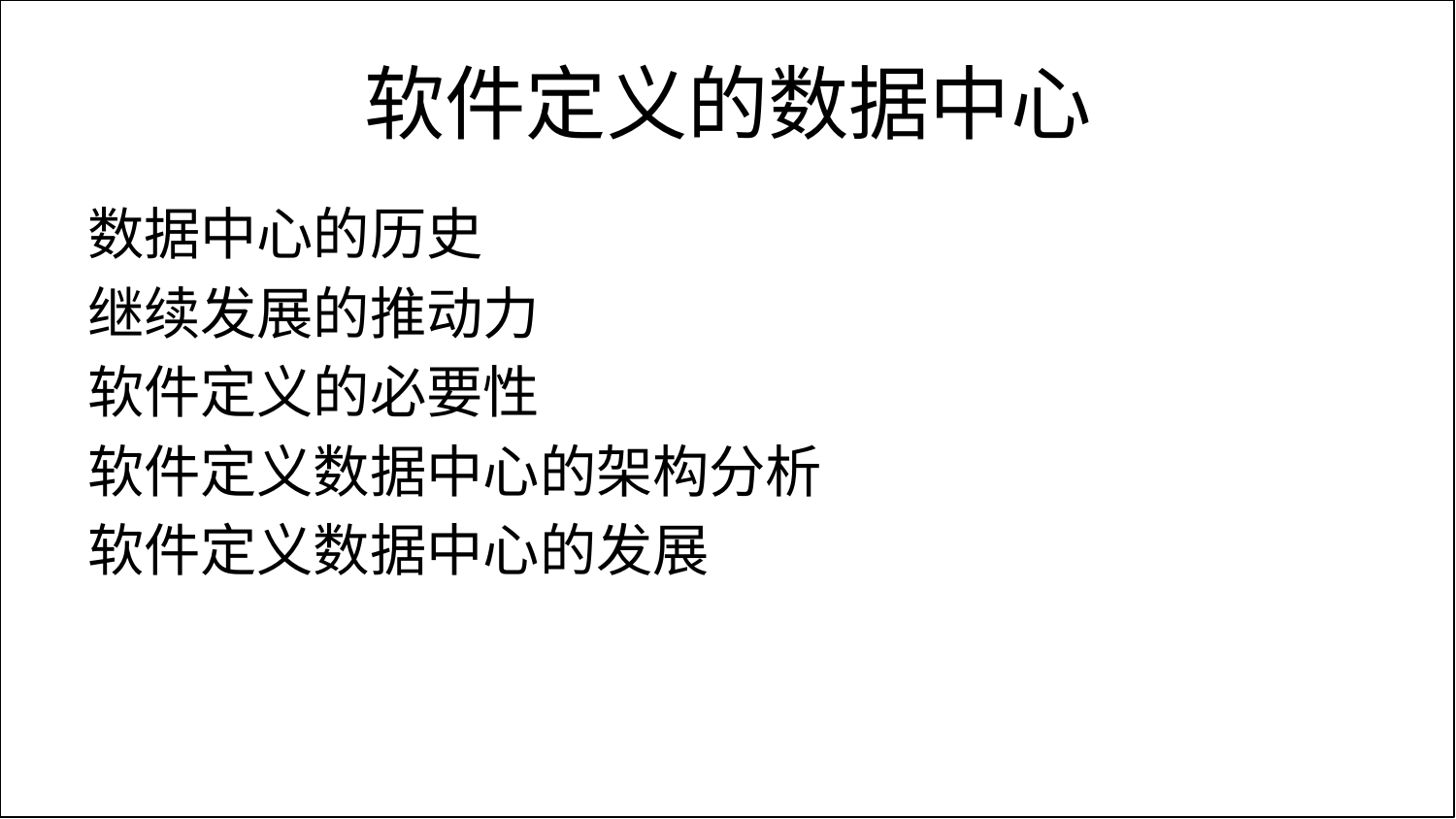

# 软件定义的数据中心
数据中心的历史
继续发展的推动力
软件定义的必要性
软件定义数据中心的架构分析
软件定义数据中心的发展